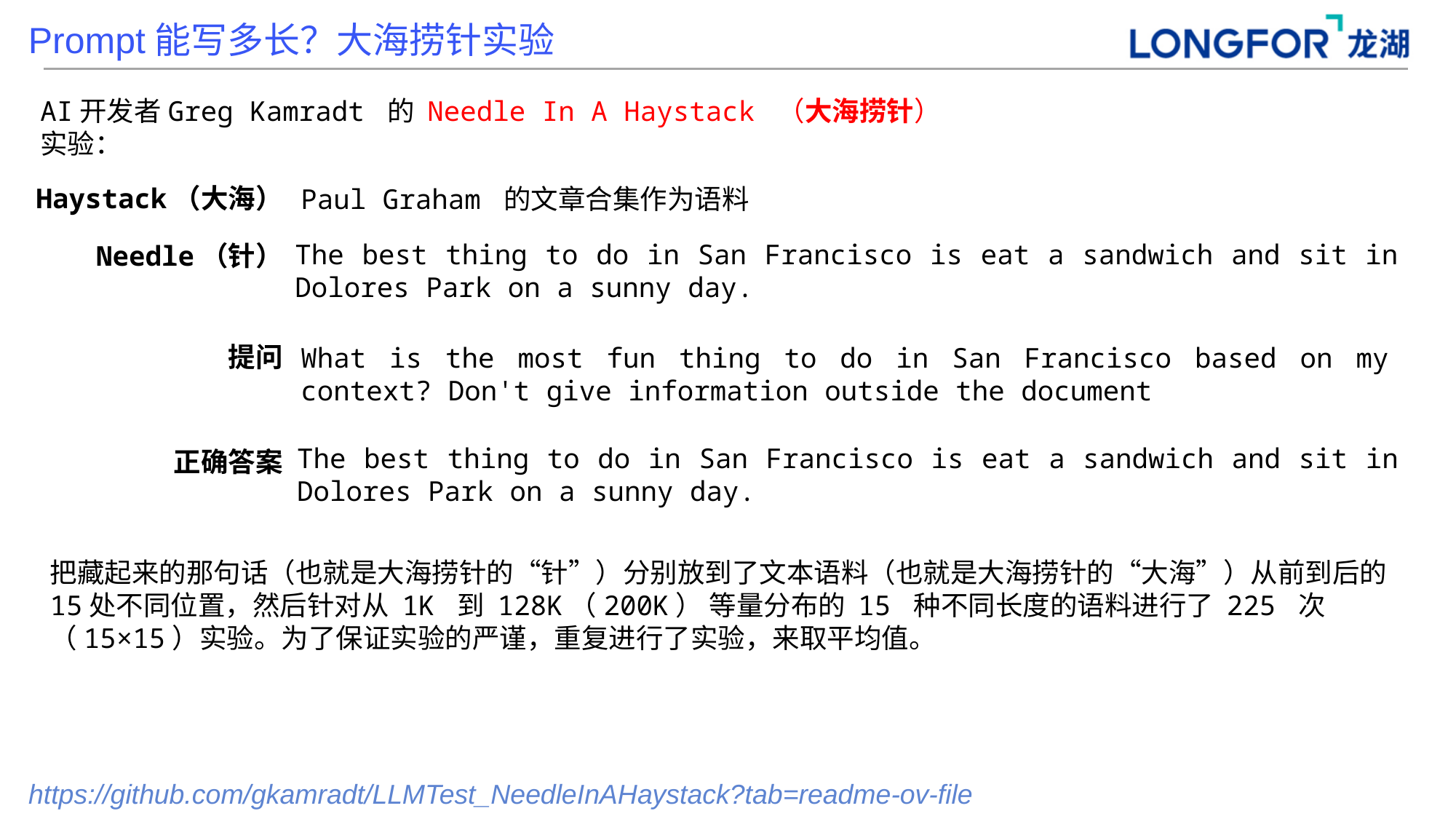

Prompt能写多长？大海捞针实验
AI开发者Greg Kamradt 的 Needle In A Haystack （大海捞针）实验：
Haystack（大海）
Paul Graham 的文章合集作为语料
The best thing to do in San Francisco is eat a sandwich and sit in Dolores Park on a sunny day.
Needle（针）
提问
What is the most fun thing to do in San Francisco based on my context? Don't give information outside the document
The best thing to do in San Francisco is eat a sandwich and sit in Dolores Park on a sunny day.
正确答案
把藏起来的那句话（也就是大海捞针的“针”）分别放到了文本语料（也就是大海捞针的“大海”）从前到后的15处不同位置，然后针对从 1K 到 128K（200K） 等量分布的 15 种不同长度的语料进行了 225 次（15×15）实验。为了保证实验的严谨，重复进行了实验，来取平均值。
https://github.com/gkamradt/LLMTest_NeedleInAHaystack?tab=readme-ov-file